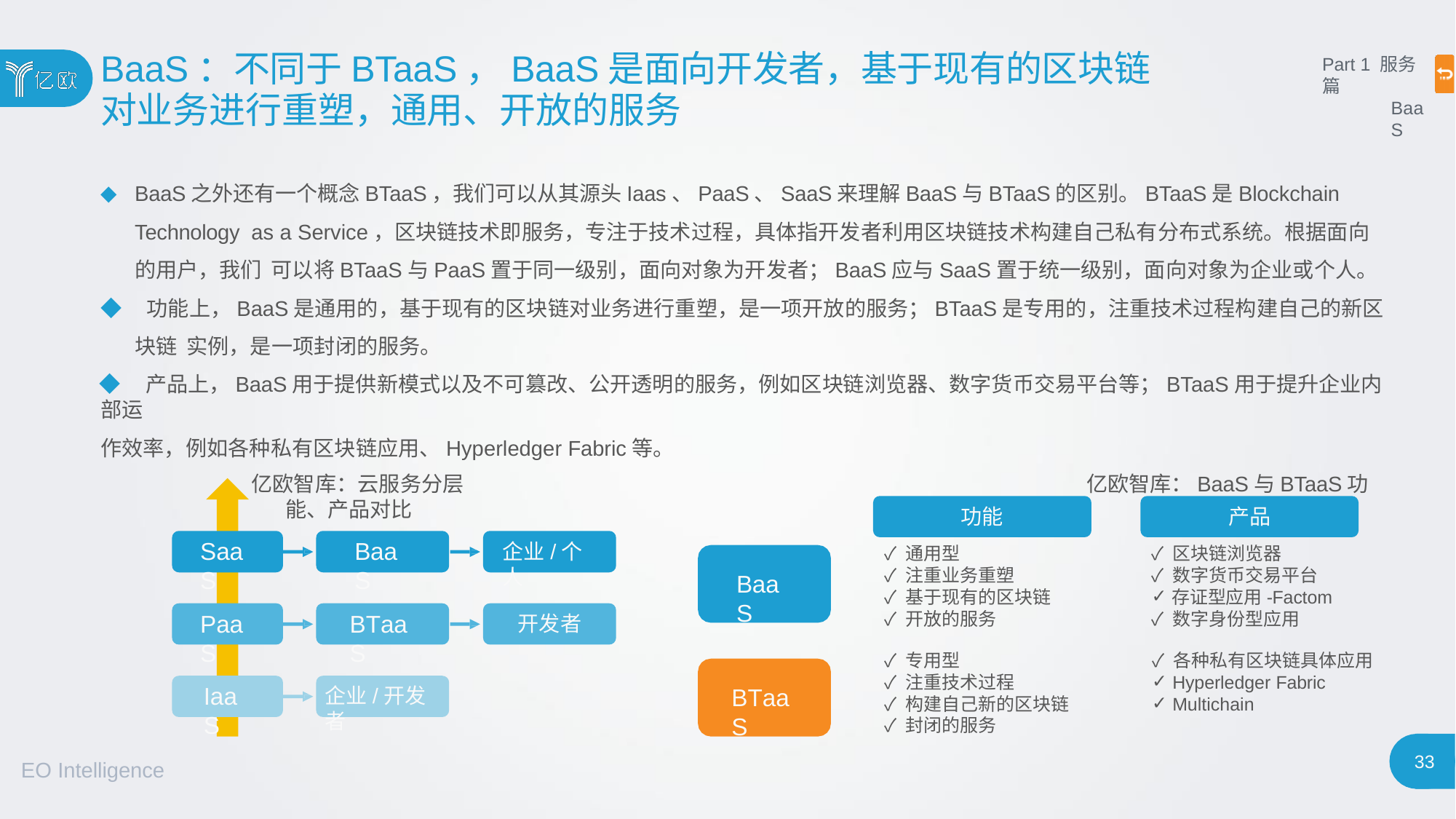

# BaaS：不同于BTaaS，BaaS是面向开发者，基于现有的区块链
对业务进行重塑，通用、开放的服务
Part 1 服务篇
BaaS

BaaS之外还有一个概念BTaaS，我们可以从其源头Iaas、PaaS、SaaS来理解BaaS与BTaaS的区别。BTaaS是Blockchain Technology  as a Service，区块链技术即服务，专注于技术过程，具体指开发者利用区块链技术构建自己私有分布式系统。根据面向的用户，我们  可以将BTaaS与PaaS置于同一级别，面向对象为开发者；BaaS应与SaaS置于统一级别，面向对象为企业或个人。
◆ 功能上，BaaS是通用的，基于现有的区块链对业务进行重塑，是一项开放的服务；BTaaS是专用的，注重技术过程构建自己的新区块链  实例，是一项封闭的服务。
◆ 产品上，BaaS用于提供新模式以及不可篡改、公开透明的服务，例如区块链浏览器、数字货币交易平台等；BTaaS用于提升企业内部运
作效率，例如各种私有区块链应用、Hyperledger Fabric等。
亿欧智库：云服务分层	亿欧智库：BaaS与BTaaS功能、产品对比

功能
产品
✓ 区块链浏览器
✓ 数字货币交易平台
存证型应用-Factom
✓ 数字身份型应用

SaaS
BaaS
企业/个人
✓ 通用型
✓ 注重业务重塑
✓ 基于现有的区块链
✓ 开放的服务

BaaS

PaaS
BTaaS
开发者

✓ 专用型
✓ 注重技术过程
✓ 构建自己新的区块链
✓ 封闭的服务
✓ 各种私有区块链具体应用
Hyperledger Fabric
Multichain

IaaS
BTaaS
企业/开发者

33
EO Intelligence